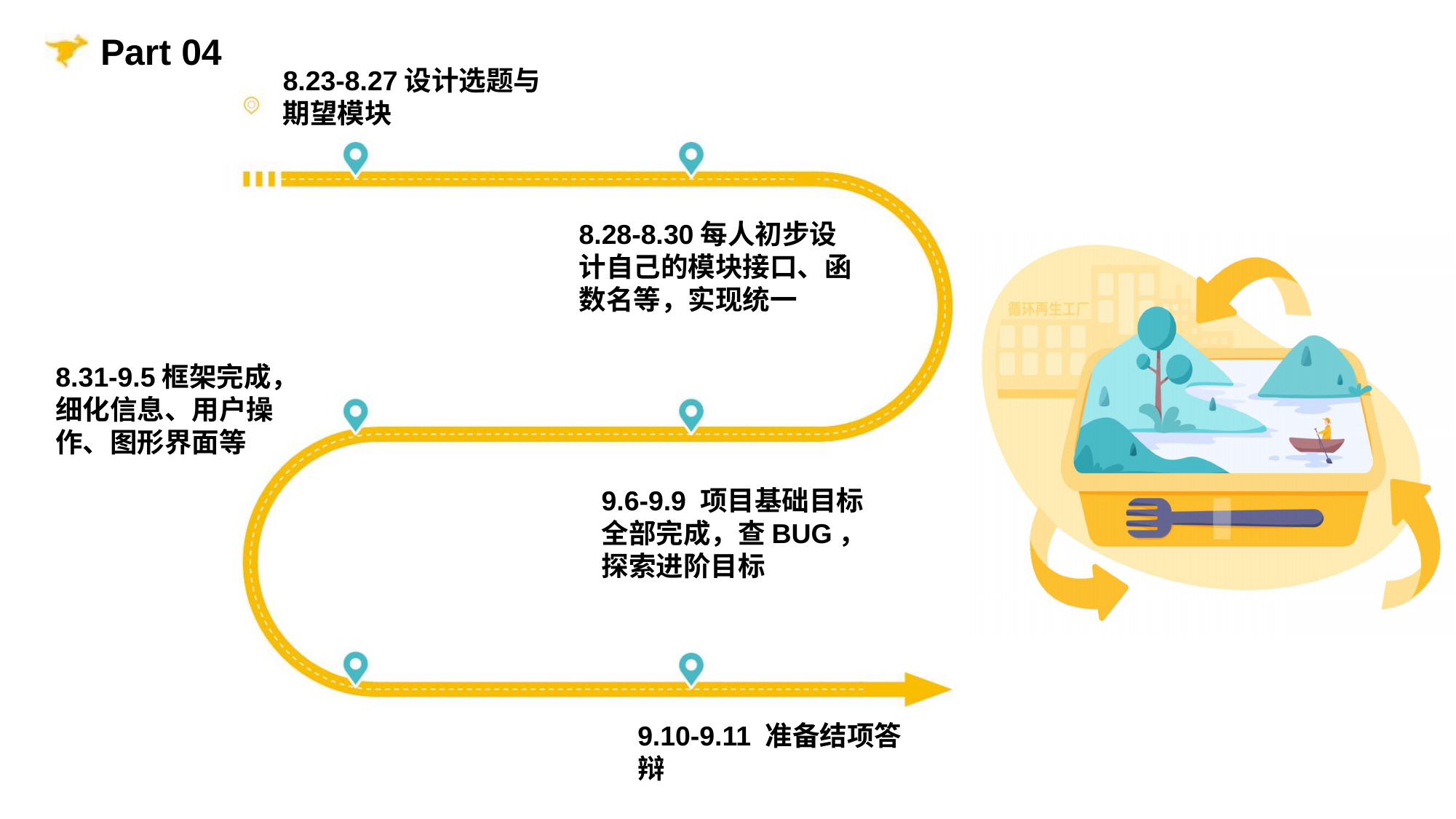

Part 04

8.23-8.27设计选题与期望模块
8.28-8.30每人初步设计自己的模块接口、函数名等，实现统一

8.31-9.5框架完成，细化信息、用户操作、图形界面等
9.6-9.9 项目基础目标全部完成，查BUG，探索进阶目标
9.10-9.11 准备结项答辩